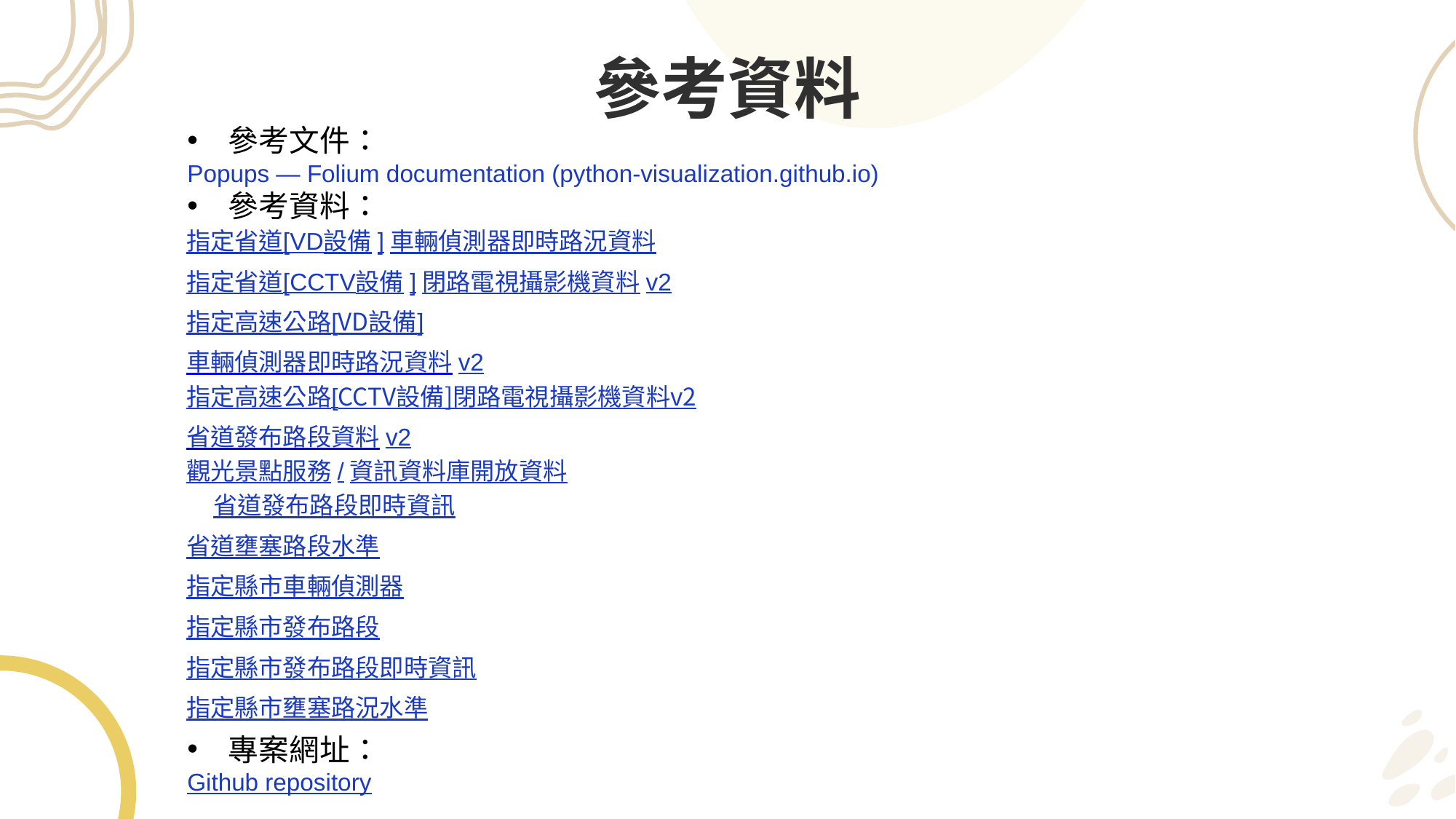

參考資料
參考文件：
Popups — Folium documentation (python-visualization.github.io)
參考資料：
	指定省道[VD設備]車輛偵測器即時路況資料
指定省道[CCTV設備]閉路電視攝影機資料v2
指定高速公路[VD設備]
車輛偵測器即時路況資料v2
指定高速公路[CCTV設備]閉路電視攝影機資料v2
省道發布路段資料v2
觀光景點服務/資訊資料庫開放資料
省道發布路段即時資訊
省道壅塞路段水準
指定縣市車輛偵測器
指定縣市發布路段
指定縣市發布路段即時資訊
指定縣市壅塞路況水準
專案網址：
Github repository